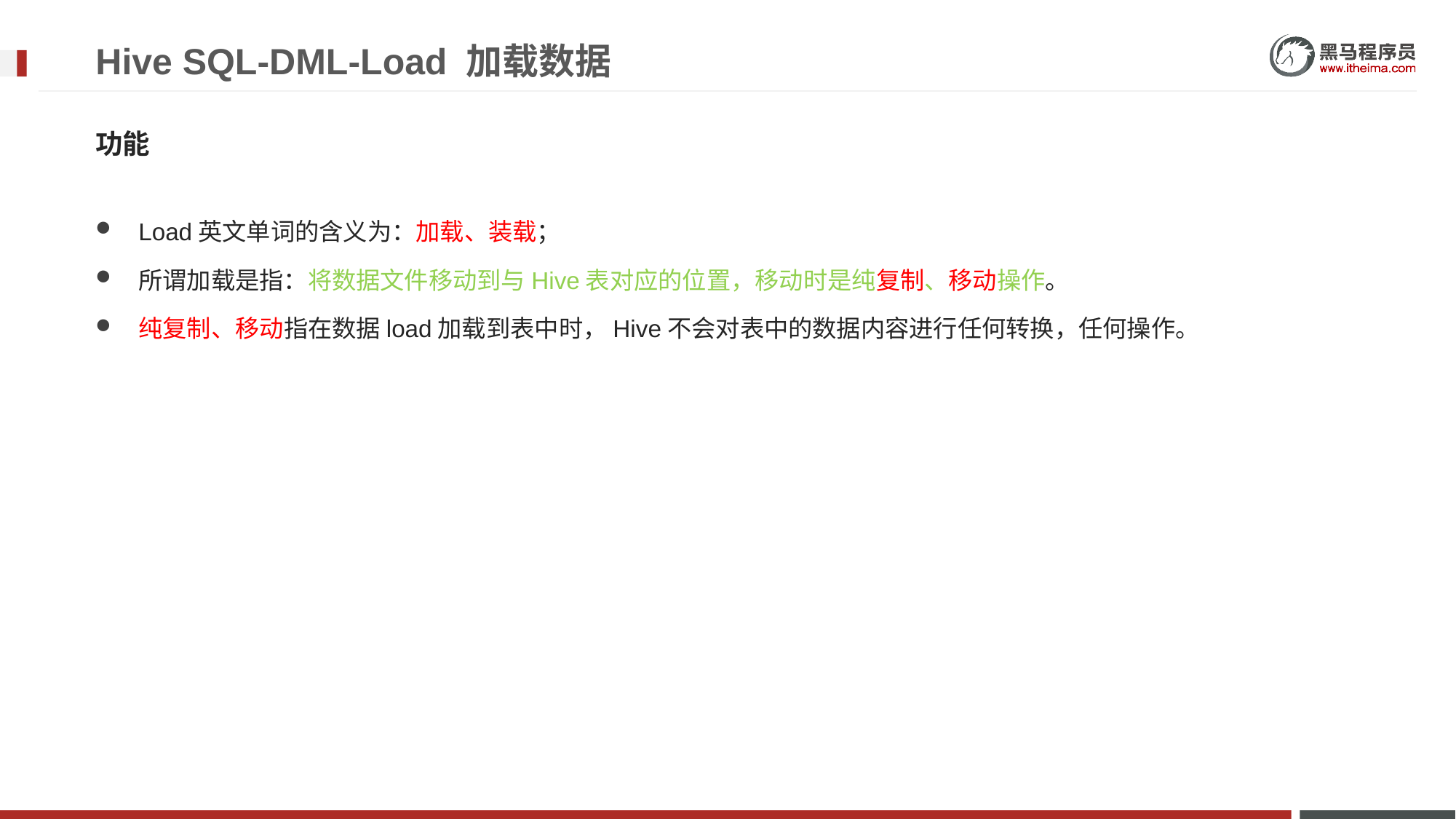

# Hive SQL-DML-Load 加载数据
功能
Load英文单词的含义为：加载、装载；
所谓加载是指：将数据文件移动到与Hive表对应的位置，移动时是纯复制、移动操作。
纯复制、移动指在数据load加载到表中时，Hive不会对表中的数据内容进行任何转换，任何操作。